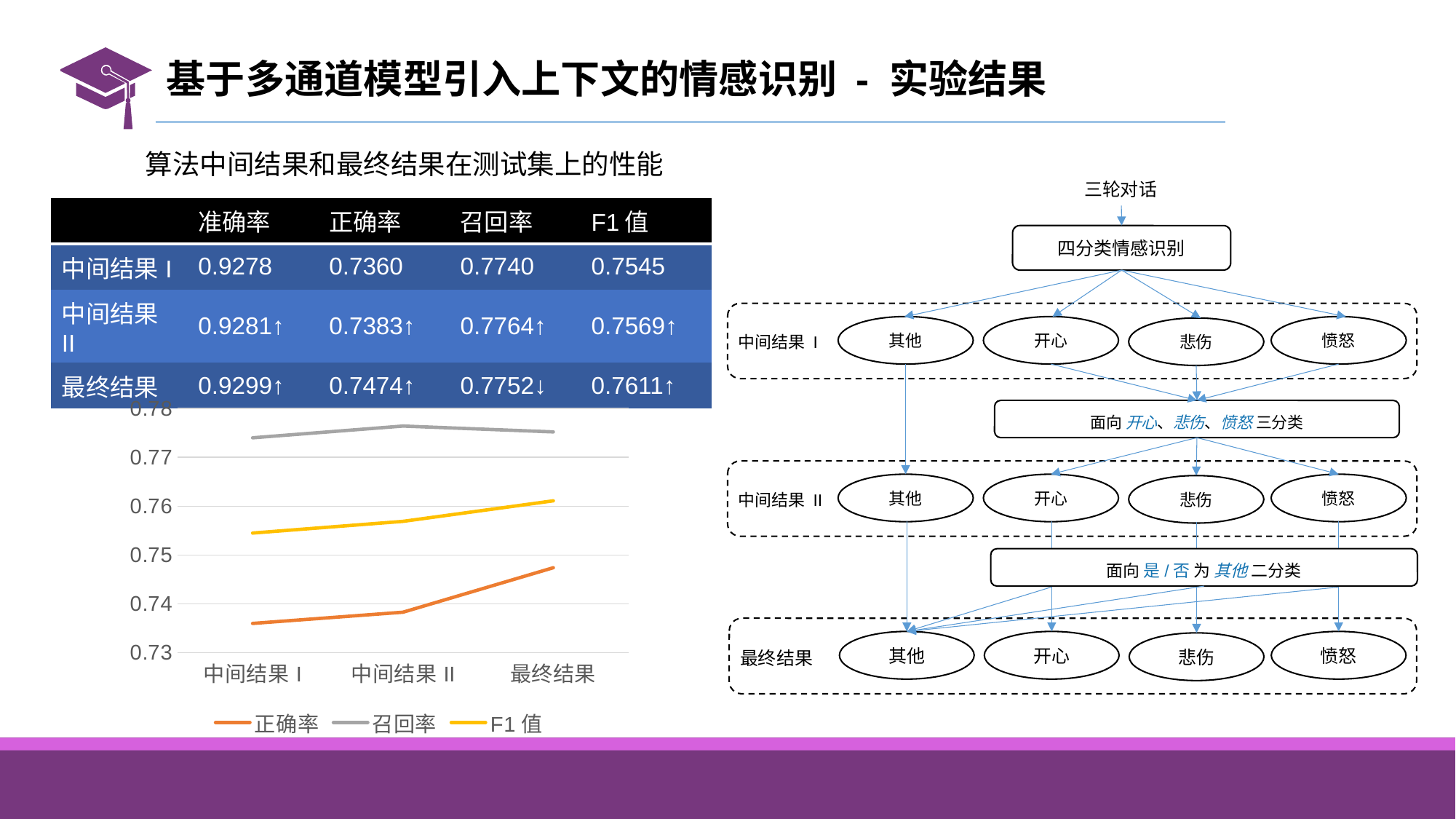

# 基于多通道模型引入上下文的情感识别 - 实验结果

算法中间结果和最终结果在测试集上的性能
三轮对话
四分类情感识别

愤怒
其他
开心
悲伤
中间结果 I
面向 开心、悲伤、愤怒 三分类

愤怒
其他
开心
悲伤
中间结果 II
面向 是/否 为 其他 二分类

愤怒
其他
开心
悲伤
最终结果
|  | 准确率 | 正确率 | 召回率 | F1值 |
| --- | --- | --- | --- | --- |
| 中间结果I | 0.9278 | 0.7360 | 0.7740 | 0.7545 |
| 中间结果II | 0.9281↑ | 0.7383↑ | 0.7764↑ | 0.7569↑ |
| 最终结果 | 0.9299↑ | 0.7474↑ | 0.7752↓ | 0.7611↑ |

### Chart

| Category | 准确率 | 正确率 | 召回率 | F1值 |
|---|---|---|---|---|
| 中间结果I | 0.9278 | 0.736 | 0.774 | 0.7545 |
| 中间结果II | 0.9281 | 0.7383 | 0.7764 | 0.7569 |
| 最终结果 | 0.9299 | 0.7474 | 0.7752 | 0.7611 |